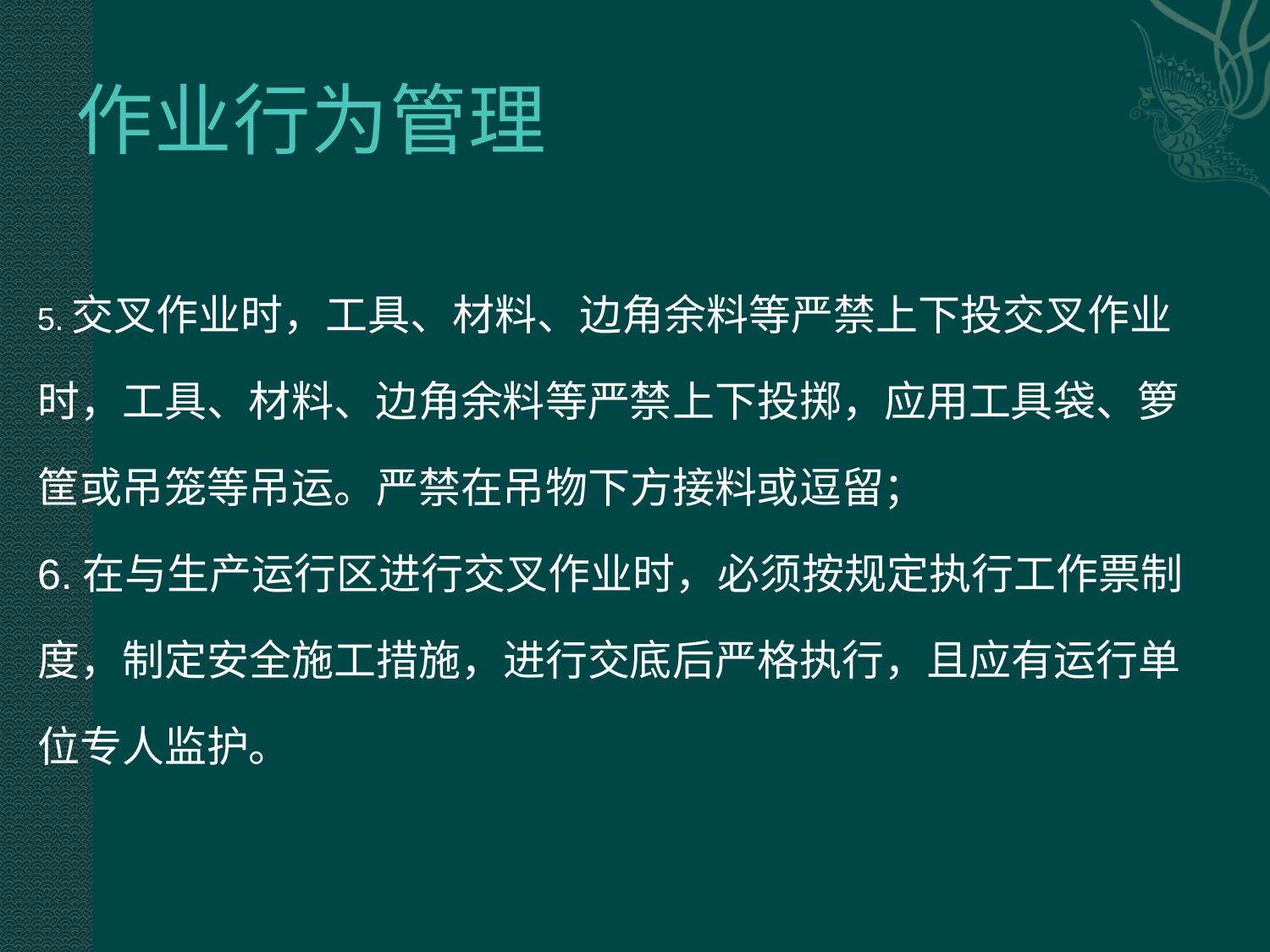

# 作业行为管理
5.交叉作业时，工具、材料、边角余料等严禁上下投交叉作业时，工具、材料、边角余料等严禁上下投掷，应用工具袋、箩筐或吊笼等吊运。严禁在吊物下方接料或逗留；
6.在与生产运行区进行交叉作业时，必须按规定执行工作票制度，制定安全施工措施，进行交底后严格执行，且应有运行单位专人监护。